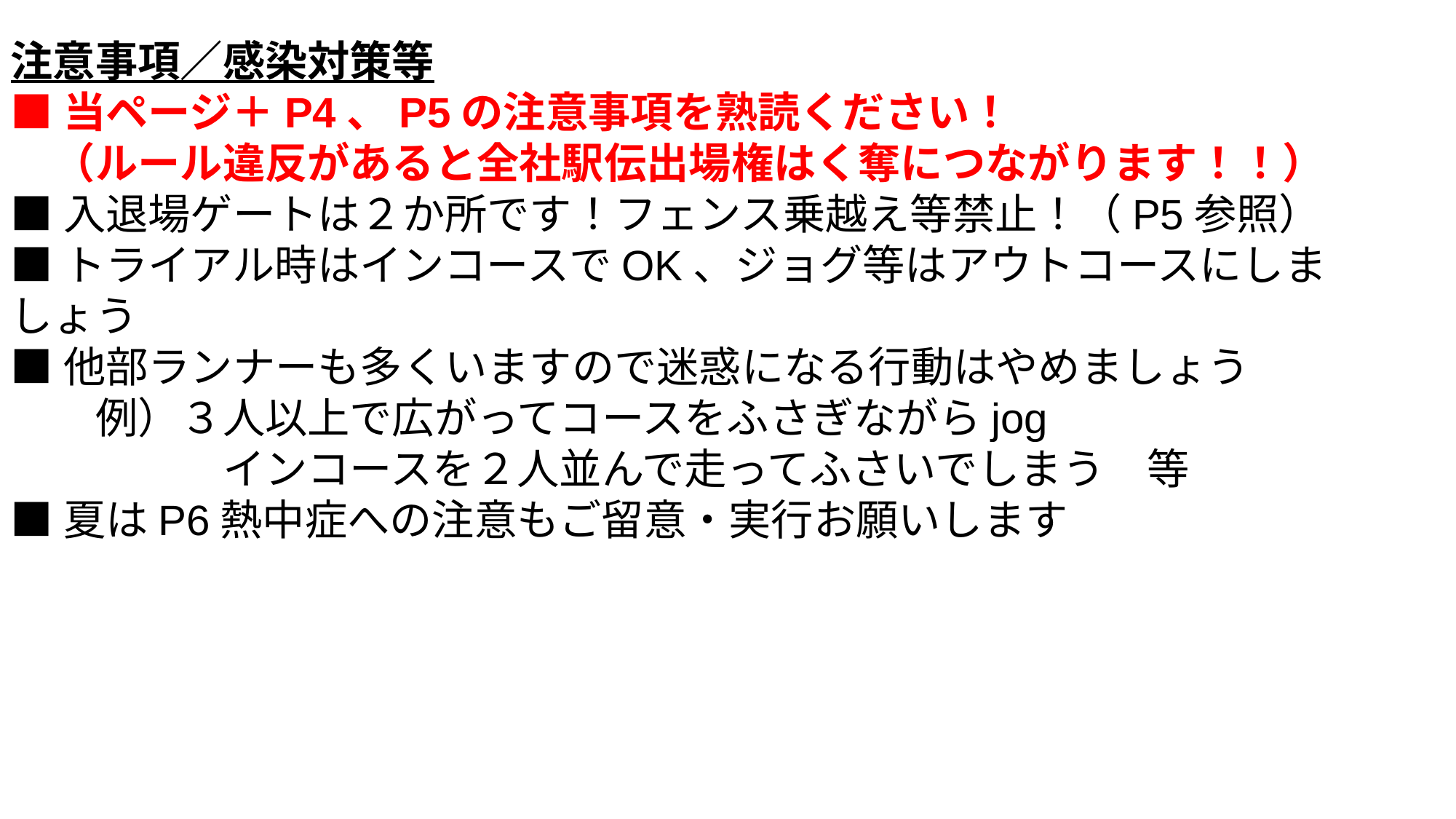

注意事項／感染対策等
■当ページ＋P4、P5の注意事項を熟読ください！
　（ルール違反があると全社駅伝出場権はく奪につながります！！）
■入退場ゲートは２か所です！フェンス乗越え等禁止！（P5参照）
■トライアル時はインコースでOK、ジョグ等はアウトコースにしましょう
■他部ランナーも多くいますので迷惑になる行動はやめましょう
　　例）３人以上で広がってコースをふさぎながらjog
　　　　　インコースを２人並んで走ってふさいでしまう　等
■夏はP6熱中症への注意もご留意・実行お願いします